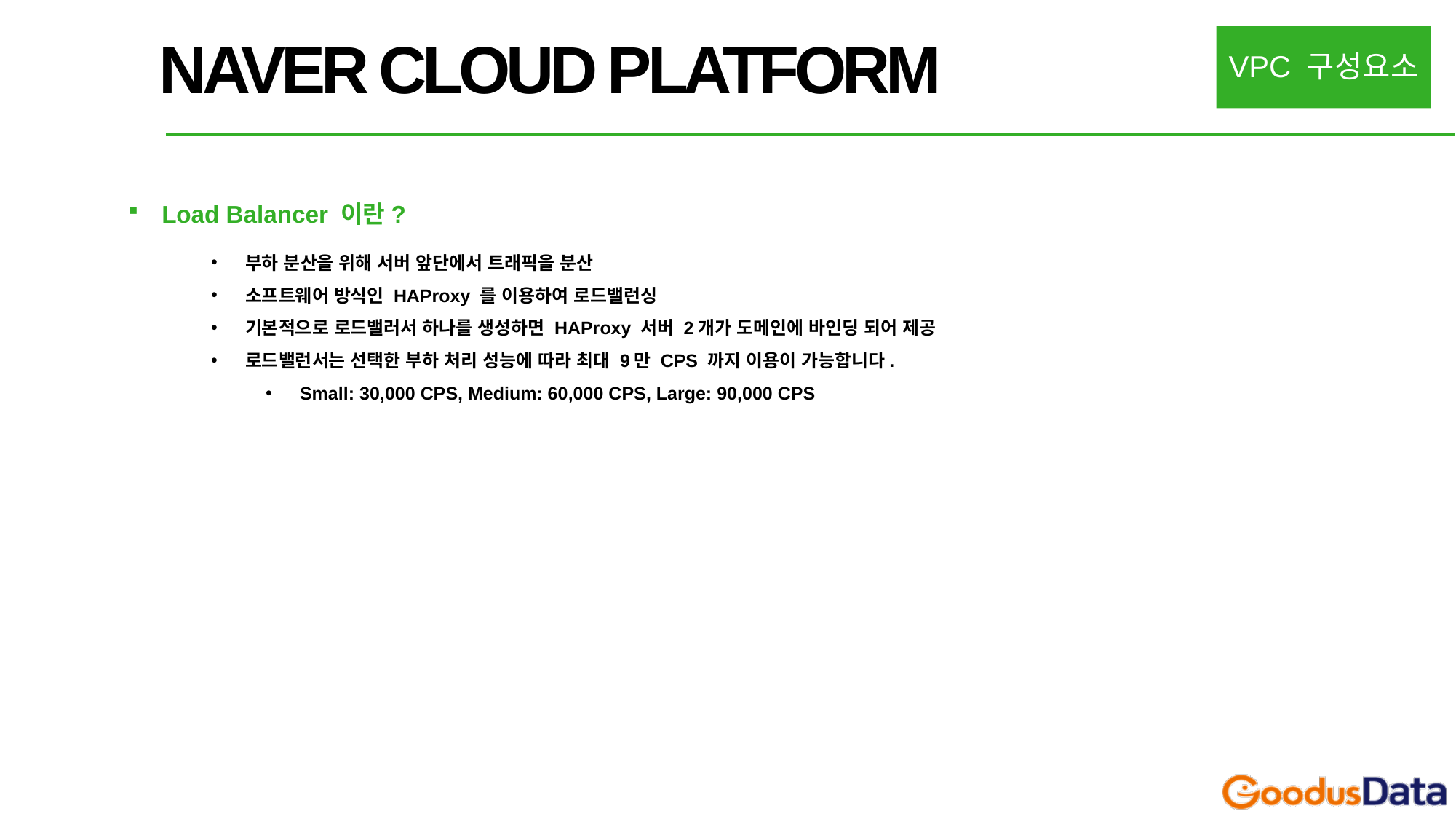

NAVER CLOUD PLATFORM

VPC 구성요소
Load Balancer 이란?
부하 분산을 위해 서버 앞단에서 트래픽을 분산
소프트웨어 방식인 HAProxy 를 이용하여 로드밸런싱
기본적으로 로드밸러서 하나를 생성하면 HAProxy 서버 2개가 도메인에 바인딩 되어 제공
로드밸런서는 선택한 부하 처리 성능에 따라 최대 9만 CPS 까지 이용이 가능합니다.
Small: 30,000 CPS, Medium: 60,000 CPS, Large: 90,000 CPS